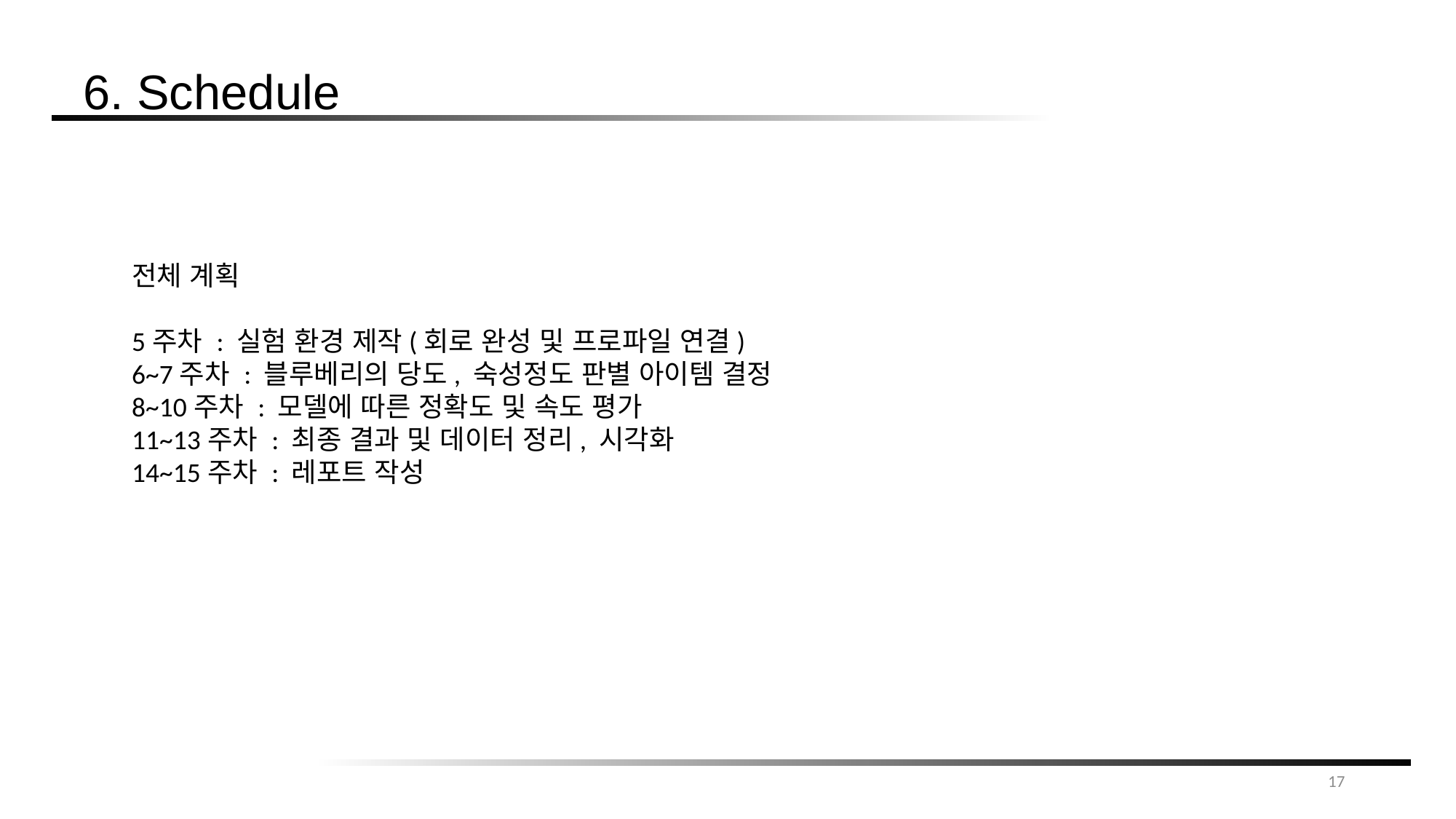

6. Schedule
전체 계획
5주차 : 실험 환경 제작(회로 완성 및 프로파일 연결)
6~7주차 : 블루베리의 당도, 숙성정도 판별 아이템 결정
8~10주차 : 모델에 따른 정확도 및 속도 평가
11~13주차 : 최종 결과 및 데이터 정리, 시각화
14~15주차 : 레포트 작성
17